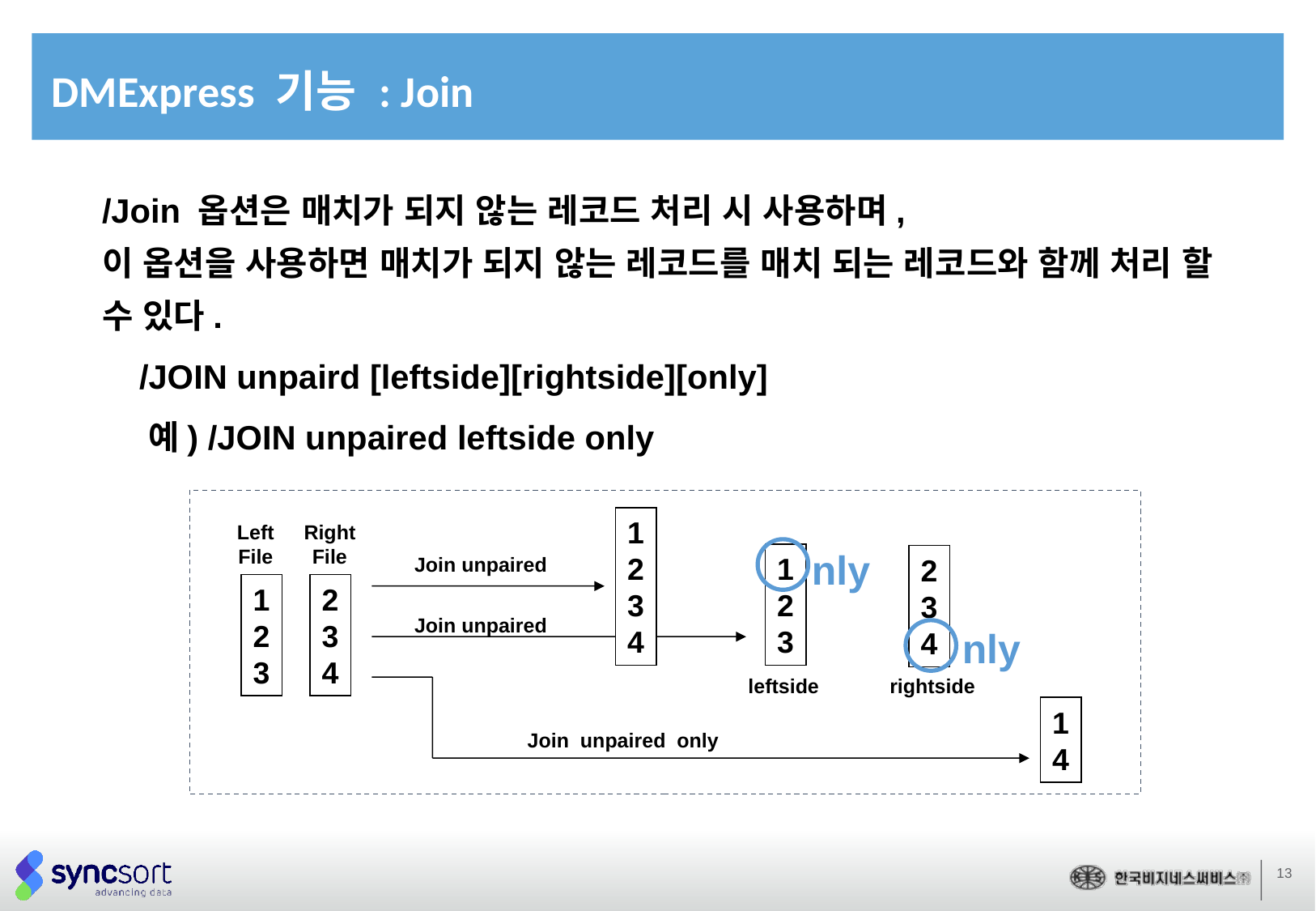

# DMExpress 기능 : Join
/Join 옵션은 매치가 되지 않는 레코드 처리 시 사용하며,
이 옵션을 사용하면 매치가 되지 않는 레코드를 매치 되는 레코드와 함께 처리 할 수 있다.
    /JOIN unpaird [leftside][rightside][only]
    예) /JOIN unpaired leftside only

1
2
3
4
Right
File
Left
File
1
2
3
Join unpaired
2
3
4
1
2
3
2
3
4

Join unpaired

leftside
rightside

1
4
Join  unpaired  only

nly

nly